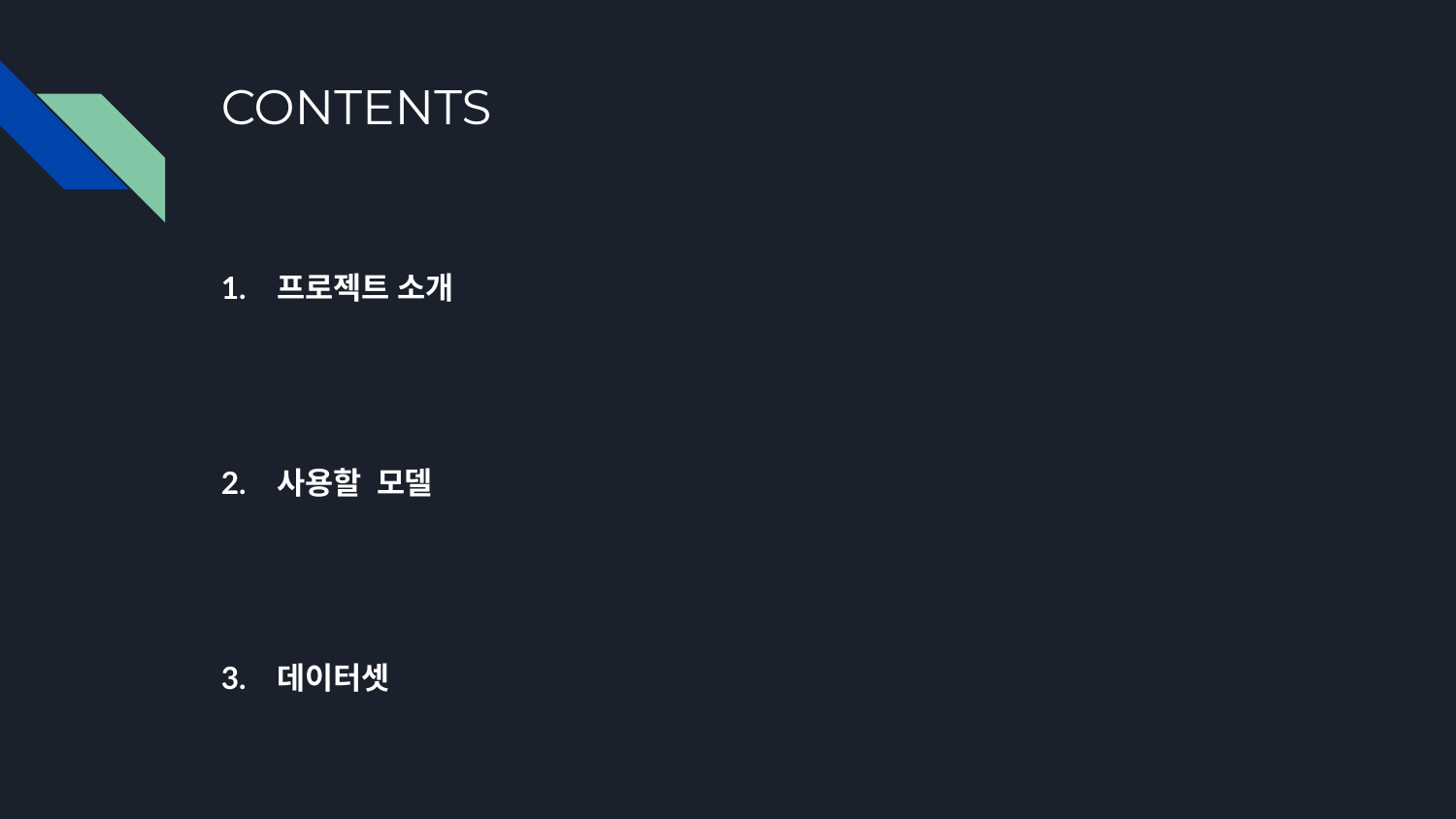

# CONTENTS
프로젝트 소개

사용할  모델

데이터셋